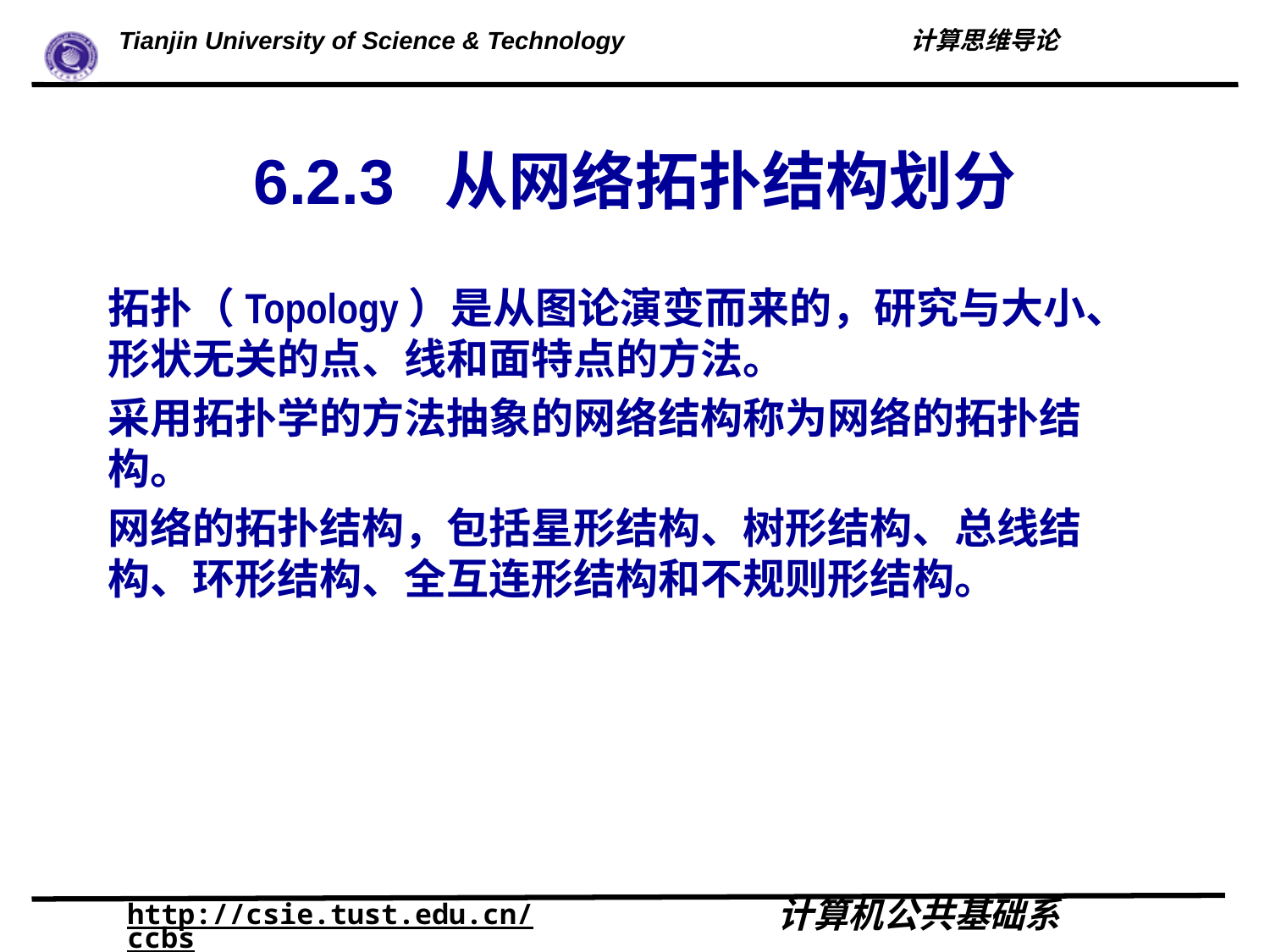

# 6.2.3  从网络拓扑结构划分
拓扑（Topology）是从图论演变而来的，研究与大小、形状无关的点、线和面特点的方法。
采用拓扑学的方法抽象的网络结构称为网络的拓扑结构。
网络的拓扑结构，包括星形结构、树形结构、总线结构、环形结构、全互连形结构和不规则形结构。